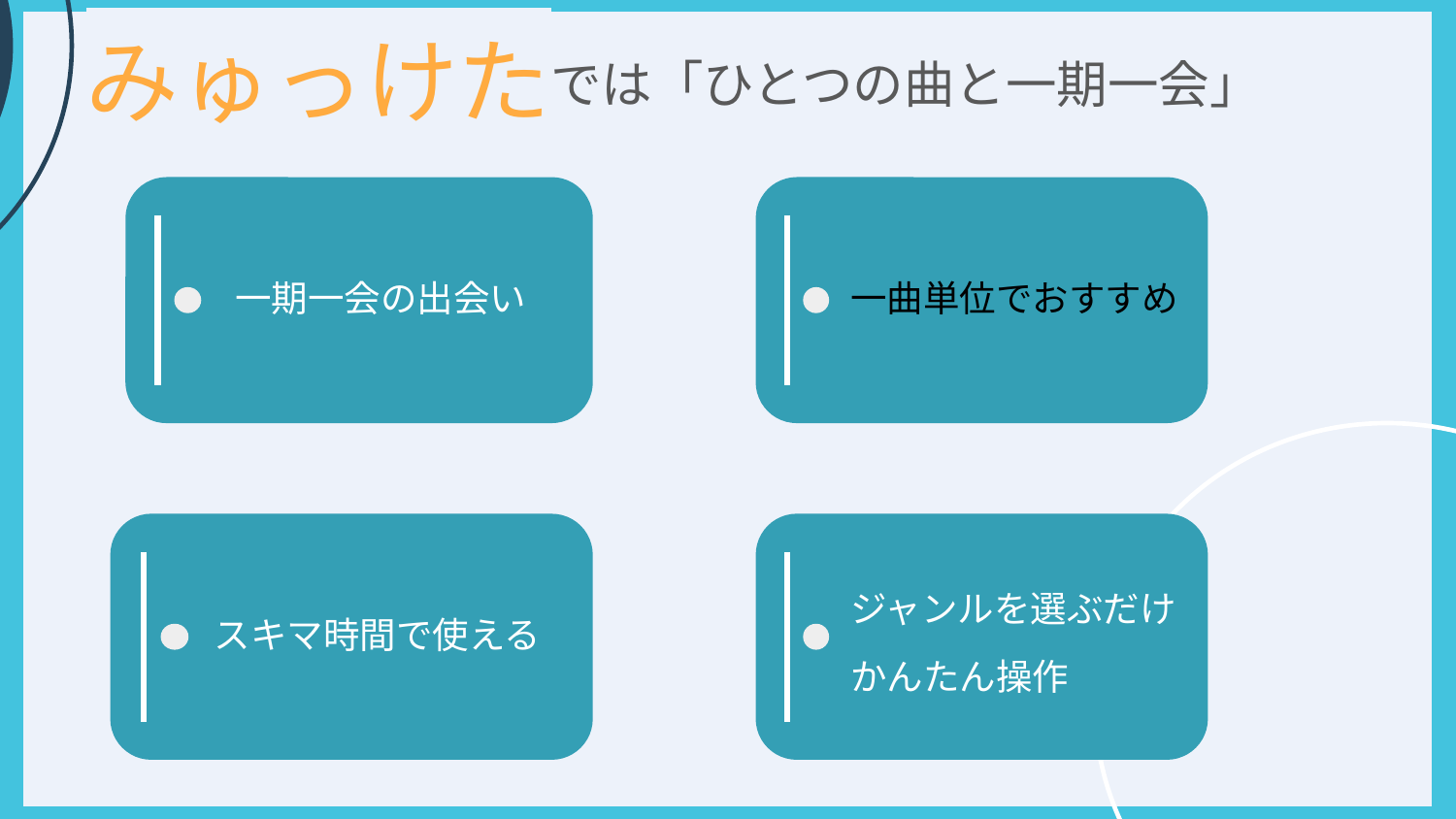

みゅっけた
# では「ひとつの曲と一期一会」

一期一会の出会い
一曲単位でおすすめ

ジャンルを選ぶだけ
かんたん操作
スキマ時間で使える